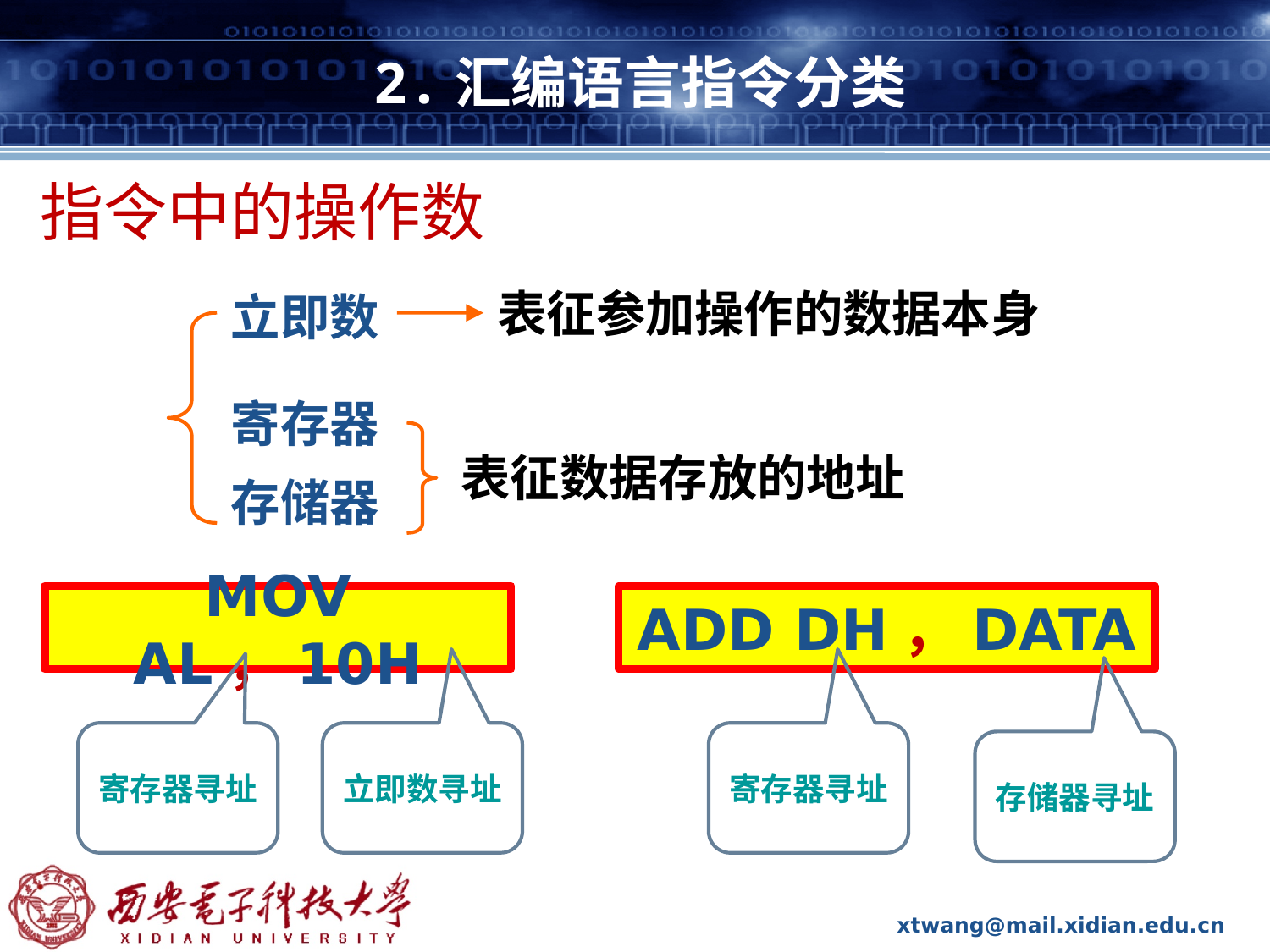

# 2.汇编语言指令分类
指令中的操作数
表征参加操作的数据本身
立即数
寄存器
存储器

表征数据存放的地址
ADD DH，DATA
MOV AL，10H
寄存器寻址
立即数寻址
寄存器寻址
存储器寻址